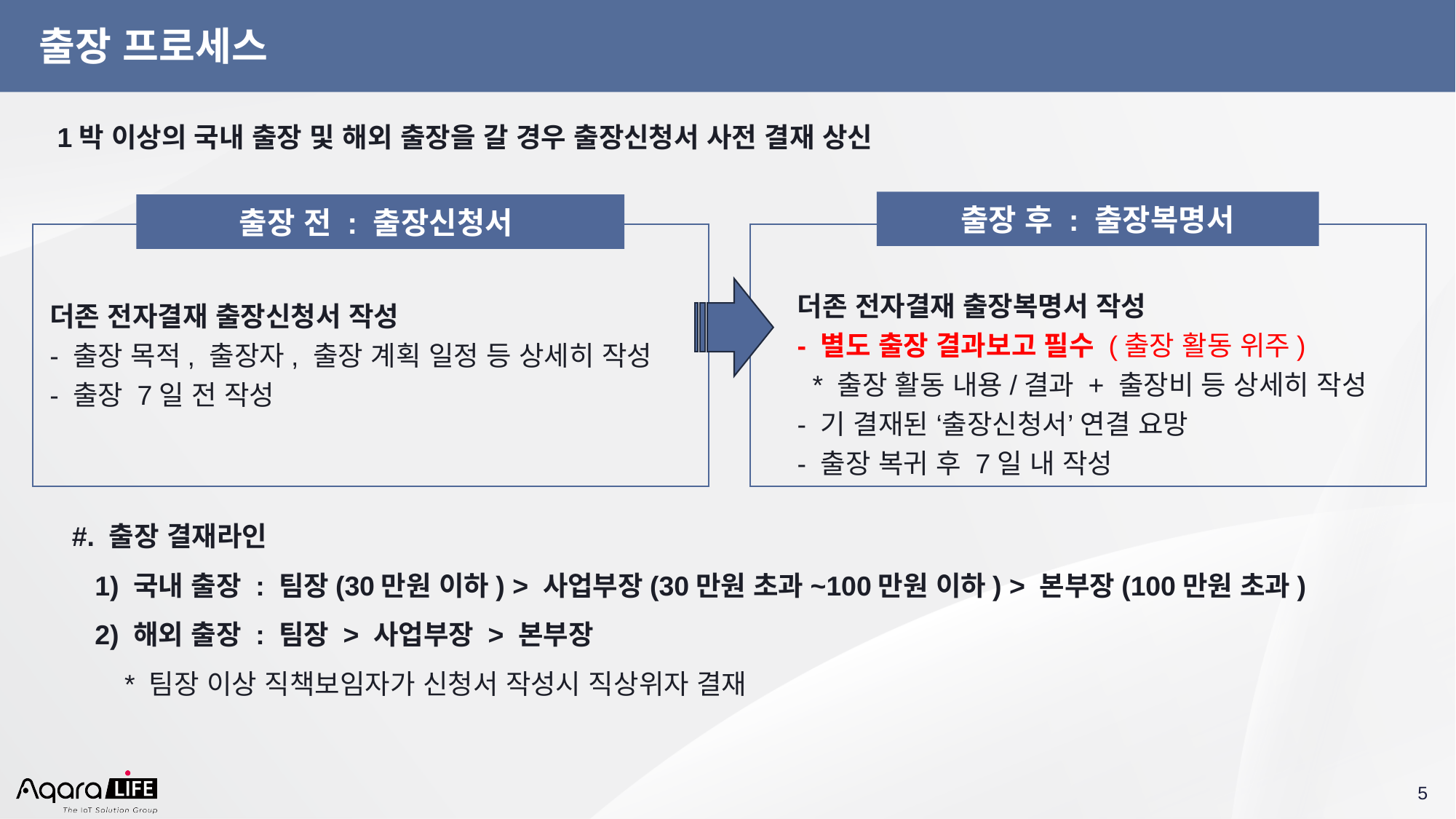

# 출장 프로세스
1박 이상의 국내 출장 및 해외 출장을 갈 경우 출장신청서 사전 결재 상신
출장 후 : 출장복명서
출장 전 : 출장신청서

더존 전자결재 출장복명서 작성
- 별도 출장 결과보고 필수 (출장 활동 위주)
  * 출장 활동 내용/결과 + 출장비 등 상세히 작성
- 기 결재된 ‘출장신청서’ 연결 요망
- 출장 복귀 후 7일 내 작성

더존 전자결재 출장신청서 작성
- 출장 목적, 출장자, 출장 계획 일정 등 상세히 작성
- 출장 7일 전 작성
#. 출장 결재라인
   1) 국내 출장 : 팀장(30만원 이하) > 사업부장(30만원 초과~100만원 이하) > 본부장(100만원 초과)
   2) 해외 출장 : 팀장 > 사업부장 > 본부장
      * 팀장 이상 직책보임자가 신청서 작성시 직상위자 결재
5